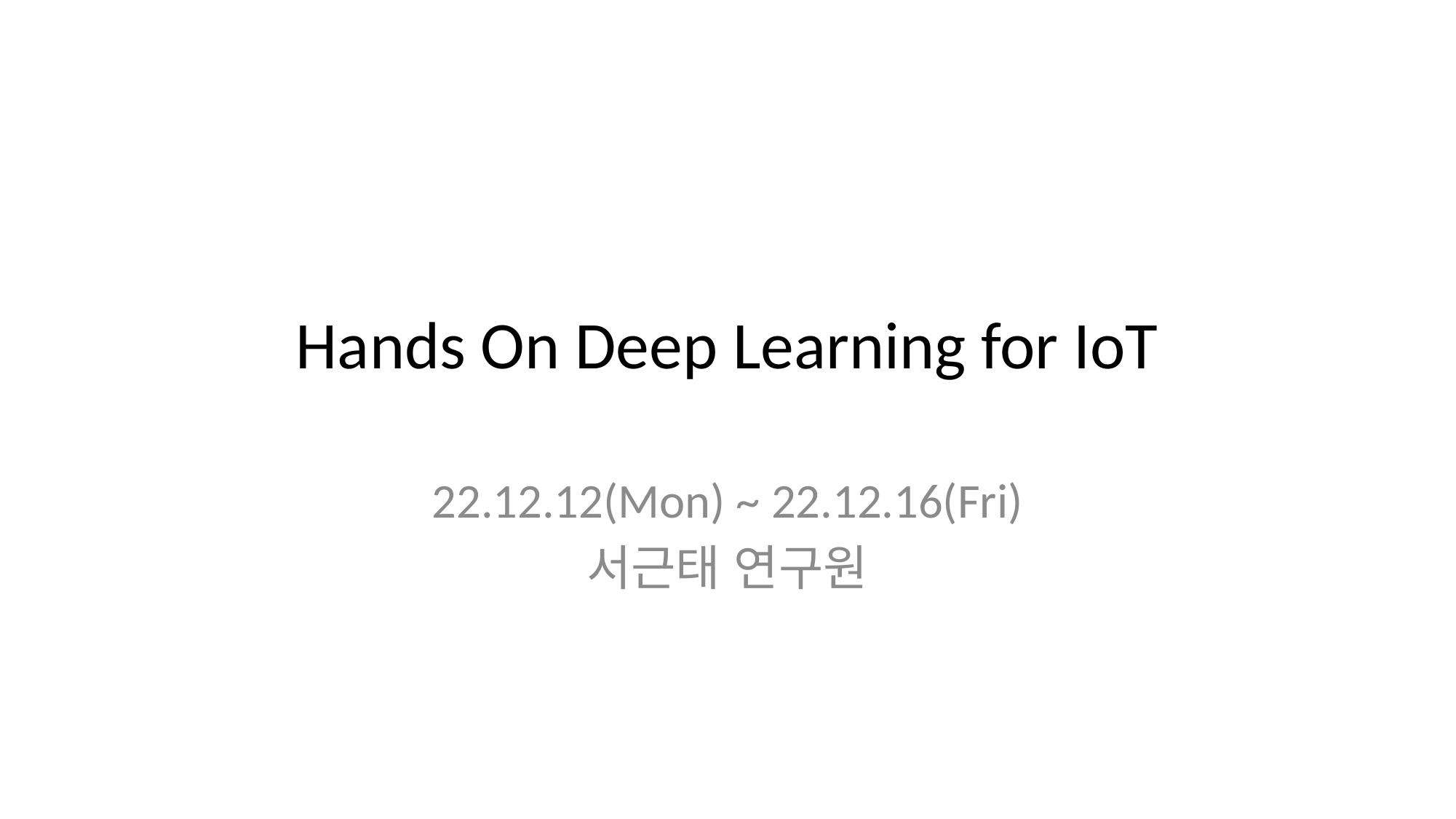

# Hands On Deep Learning for IoT
22.12.12(Mon) ~ 22.12.16(Fri)
서근태 연구원